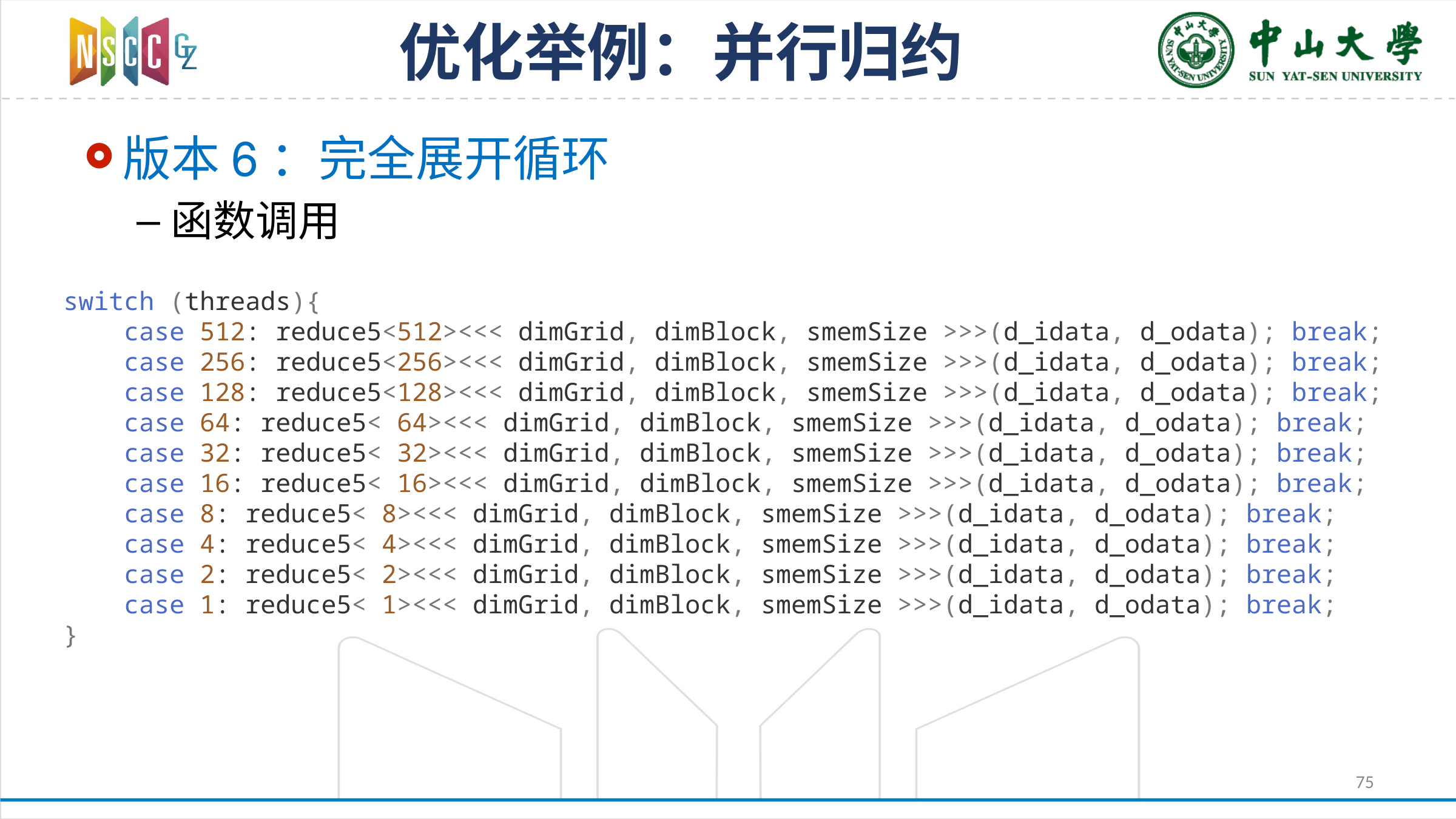

# 优化举例：并行归约
版本6：完全展开循环
函数调用
switch (threads){
    case 512: reduce5<512><<< dimGrid, dimBlock, smemSize >>>(d_idata, d_odata); break;
    case 256: reduce5<256><<< dimGrid, dimBlock, smemSize >>>(d_idata, d_odata); break;
    case 128: reduce5<128><<< dimGrid, dimBlock, smemSize >>>(d_idata, d_odata); break;
    case 64: reduce5< 64><<< dimGrid, dimBlock, smemSize >>>(d_idata, d_odata); break;
    case 32: reduce5< 32><<< dimGrid, dimBlock, smemSize >>>(d_idata, d_odata); break;
    case 16: reduce5< 16><<< dimGrid, dimBlock, smemSize >>>(d_idata, d_odata); break;
    case 8: reduce5< 8><<< dimGrid, dimBlock, smemSize >>>(d_idata, d_odata); break;
    case 4: reduce5< 4><<< dimGrid, dimBlock, smemSize >>>(d_idata, d_odata); break;
    case 2: reduce5< 2><<< dimGrid, dimBlock, smemSize >>>(d_idata, d_odata); break;
    case 1: reduce5< 1><<< dimGrid, dimBlock, smemSize >>>(d_idata, d_odata); break;
}
75